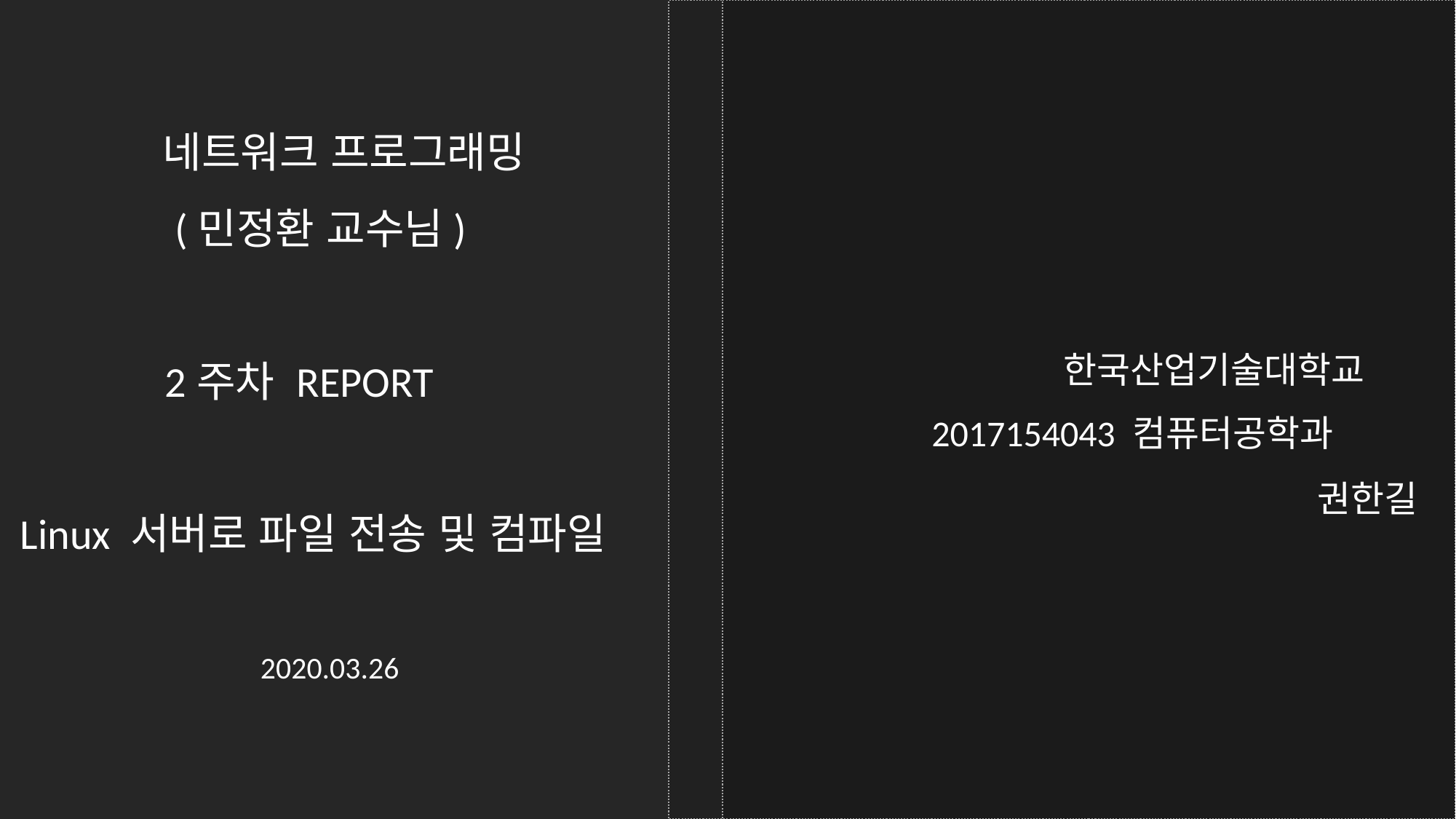

네트워크 프로그래밍
                 (민정환 교수님)

                2주차 REPORT

 Linux 서버로 파일 전송 및 컴파일
한국산업기술대학교
2017154043 컴퓨터공학과
                                     권한길
2020.03.26